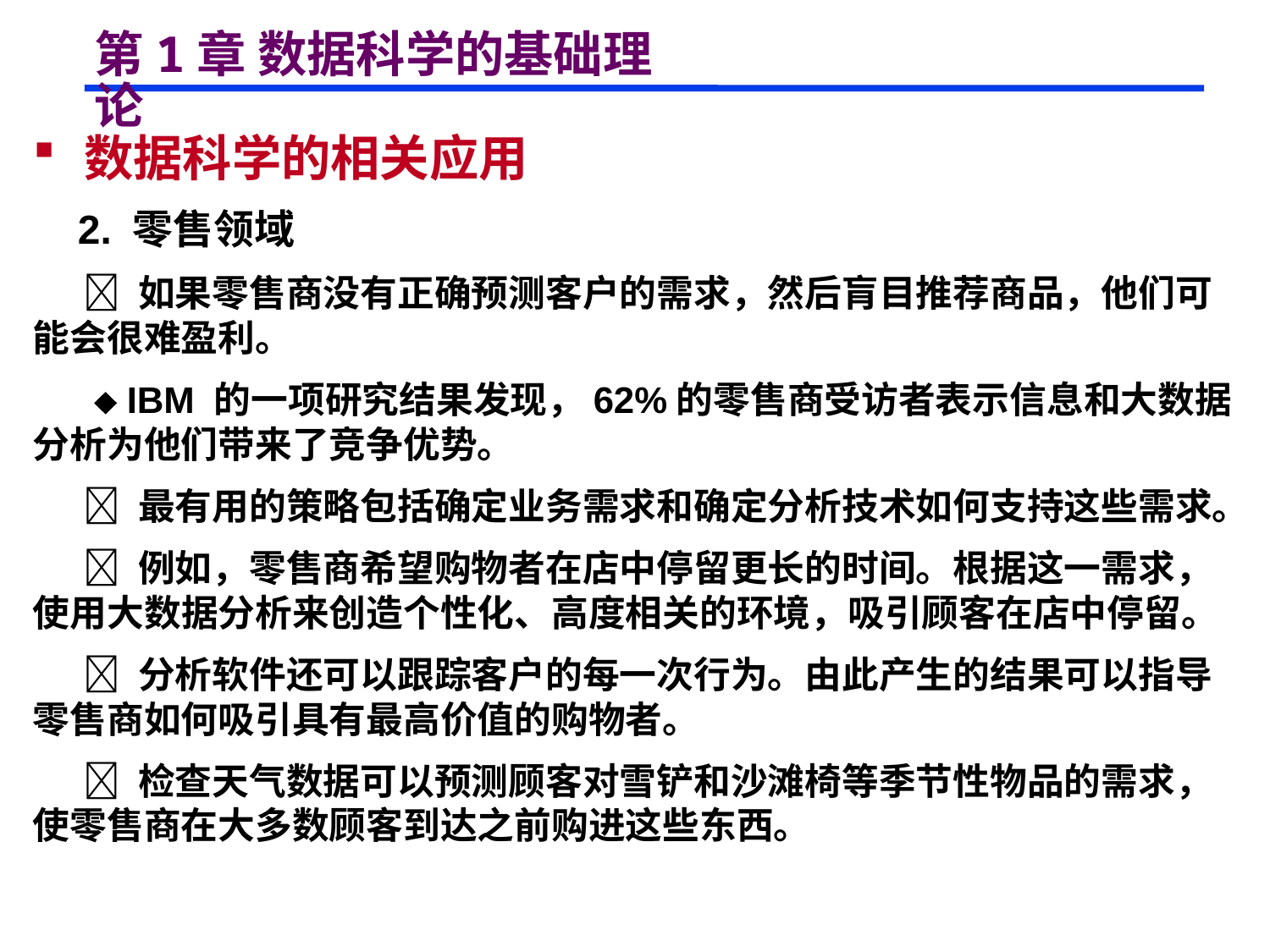

# 第1章 数据科学的基础理论
 数据科学的相关应用
    2. 零售领域
      ♦ 如果零售商没有正确预测客户的需求，然后肓目推荐商品，他们可能会很难盈利。
      ♦ IBM 的一项研究结果发现，62%的零售商受访者表示信息和大数据分析为他们带来了竞争优势。
      ♦ 最有用的策略包括确定业务需求和确定分析技术如何支持这些需求。
      ♦ 例如，零售商希望购物者在店中停留更长的时间。根据这一需求，使用大数据分析来创造个性化、高度相关的环境，吸引顾客在店中停留。
      ♦ 分析软件还可以跟踪客户的每一次行为。由此产生的结果可以指导零售商如何吸引具有最高价值的购物者。
      ♦ 检查天气数据可以预测顾客对雪铲和沙滩椅等季节性物品的需求，使零售商在大多数顾客到达之前购进这些东西。